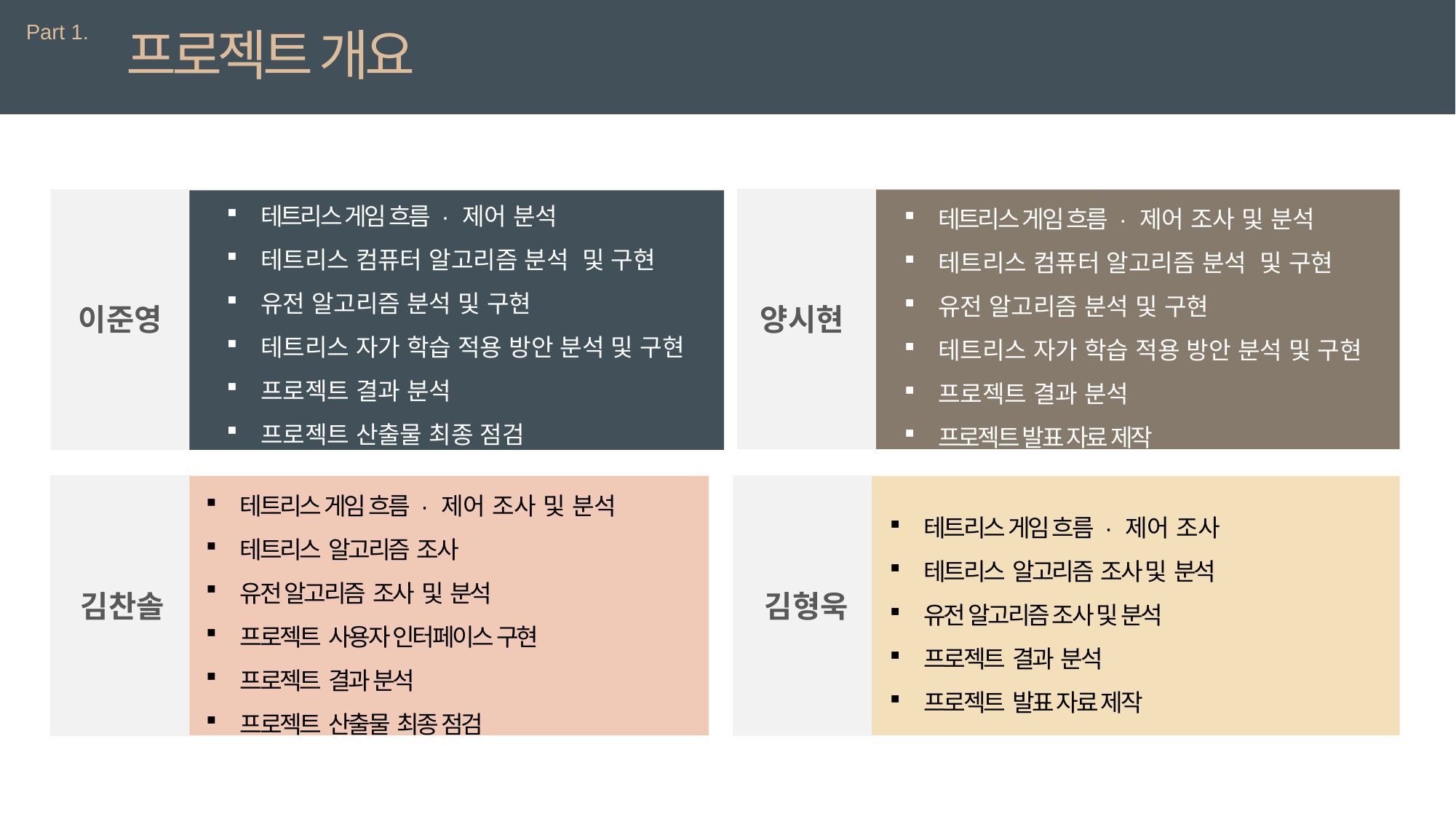

Part 1.
프로젝트 개요
테트리스 게임 흐름 · 제어 분석
테트리스 컴퓨터 알고리즘 분석  및 구현
유전 알고리즘 분석 및 구현
테트리스 자가 학습 적용 방안 분석 및 구현
프로젝트 결과 분석
프로젝트 산출물 최종 점검

테트리스 게임 흐름 · 제어 조사 및 분석
테트리스 컴퓨터 알고리즘 분석  및 구현
유전 알고리즘 분석 및 구현
테트리스 자가 학습 적용 방안 분석 및 구현
프로젝트 결과 분석
프로젝트 발표 자료 제작

양시현
이준영
테트리스 게임 흐름 · 제어 조사 및 분석
테트리스  알고리즘  조사
유전 알고리즘  조사  및  분석
프로젝트  사용자 인터페이스 구현
프로젝트  결과 분석
프로젝트  산출물  최종 점검

테트리스 게임 흐름 · 제어 조사
테트리스  알고리즘  조사 및  분석
유전 알고리즘 조사 및 분석
프로젝트  결과  분석
프로젝트  발표 자료 제작
김찬솔
김형욱